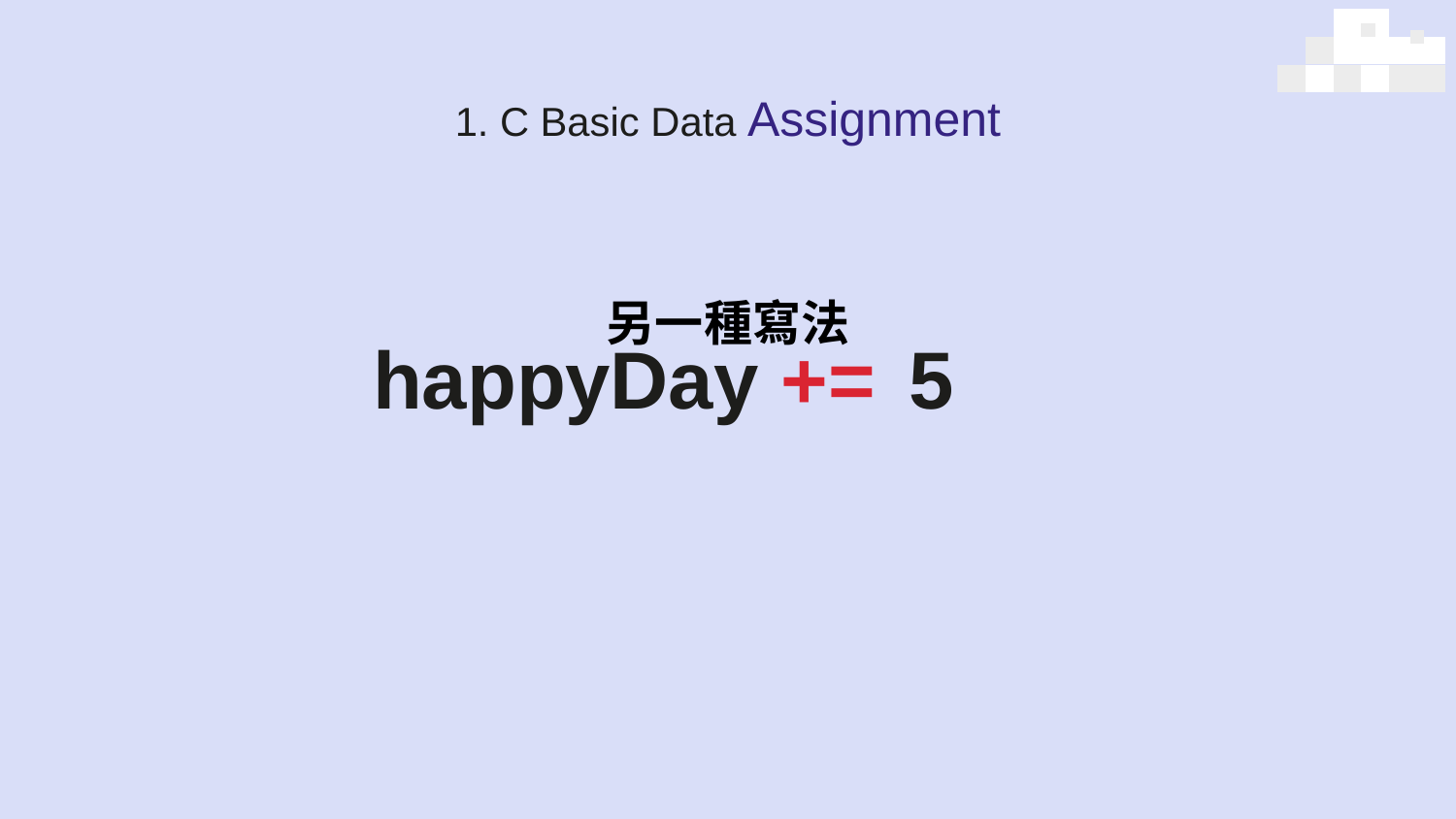

# 1. C Basic Data Assignment
另一種寫法
happyDay += 5